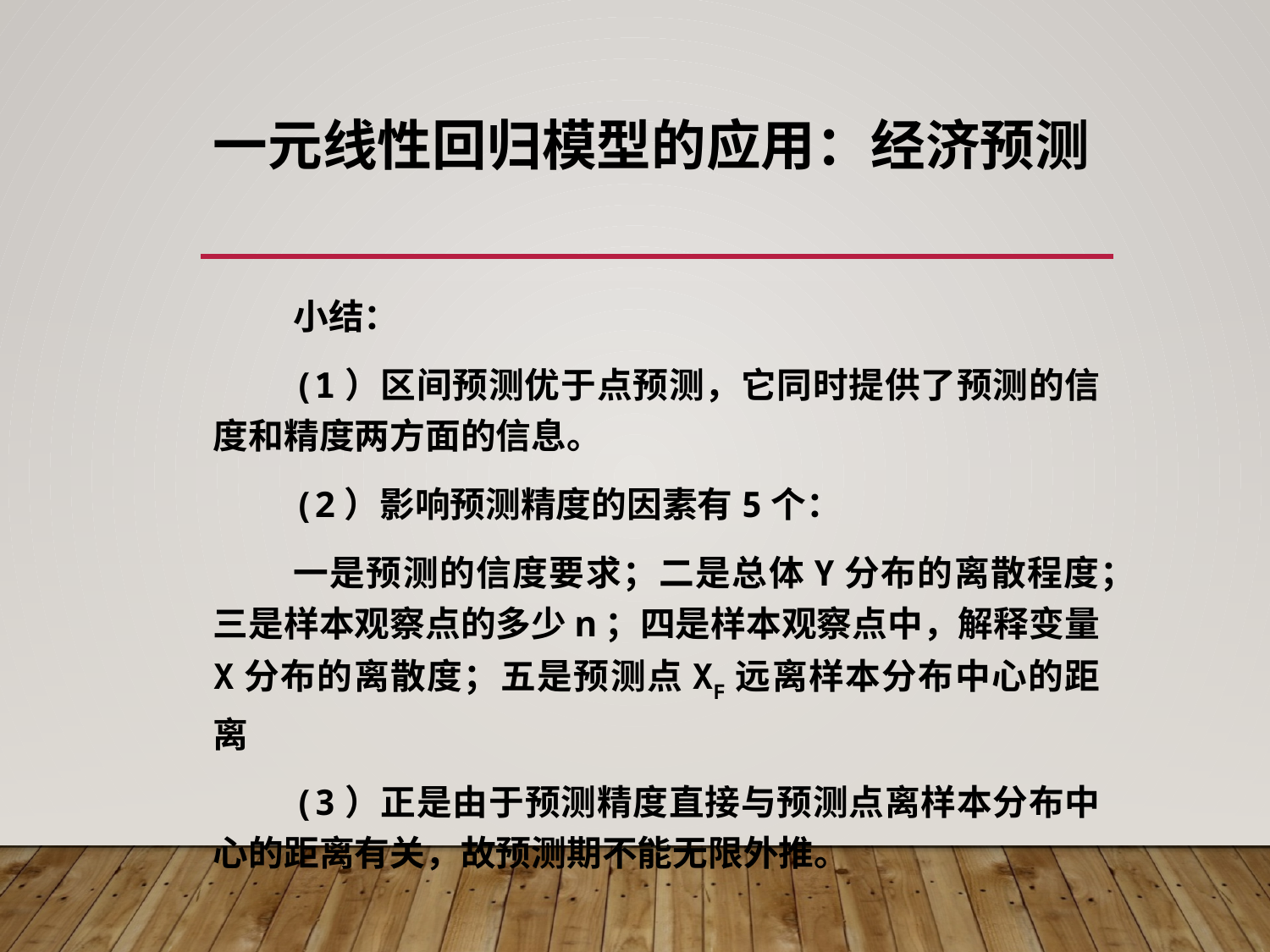

# 一元线性回归模型的应用：经济预测
小结：
(1）区间预测优于点预测，它同时提供了预测的信度和精度两方面的信息。
(2）影响预测精度的因素有5个：
一是预测的信度要求；二是总体Y分布的离散程度；三是样本观察点的多少n；四是样本观察点中，解释变量X分布的离散度；五是预测点XF远离样本分布中心的距离
(3）正是由于预测精度直接与预测点离样本分布中心的距离有关，故预测期不能无限外推。